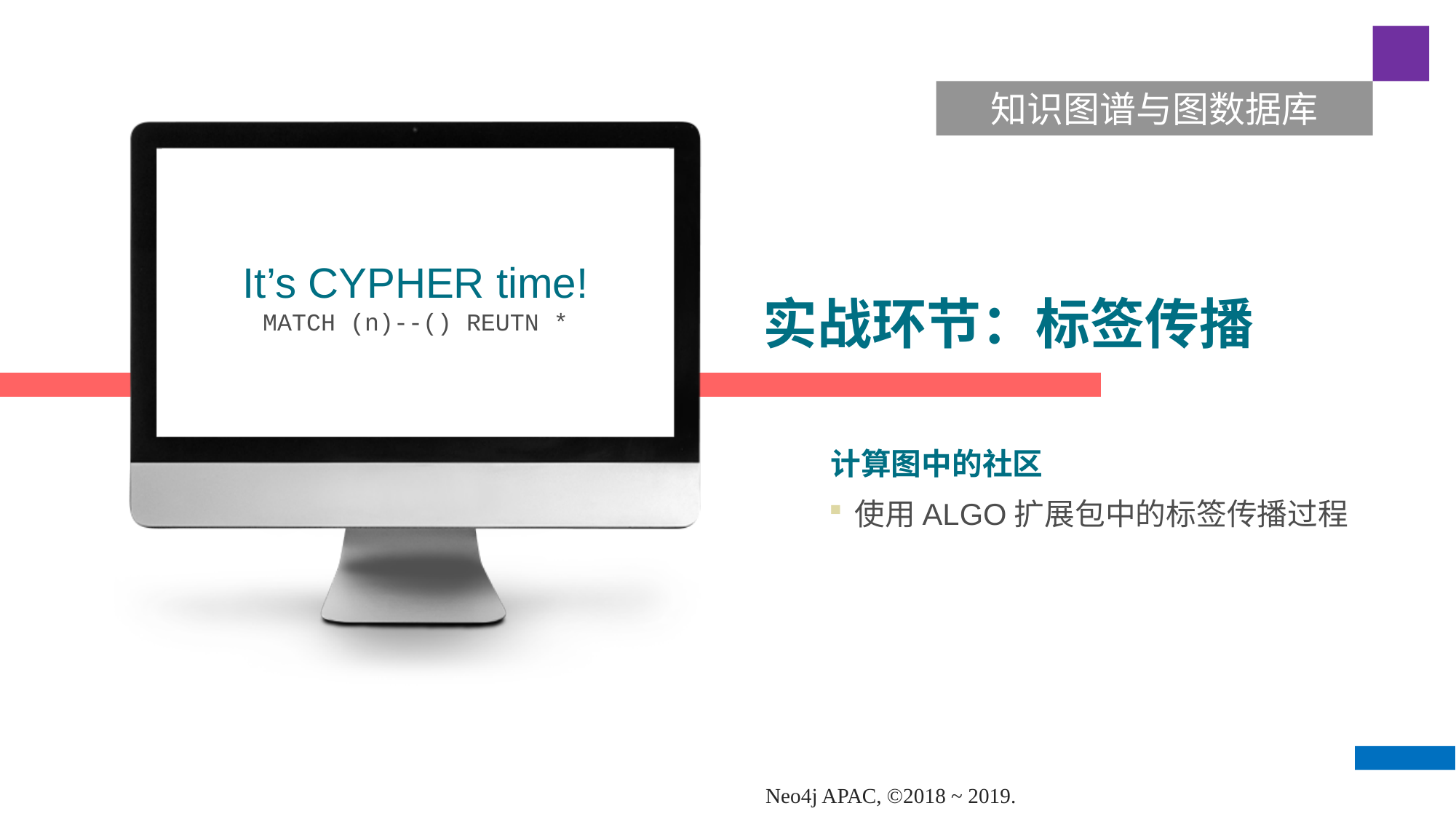

知识图谱与图数据库

It’s CYPHER time!
MATCH (n)--() REUTN *

# 实战环节：标签传播
计算图中的社区
使用ALGO扩展包中的标签传播过程